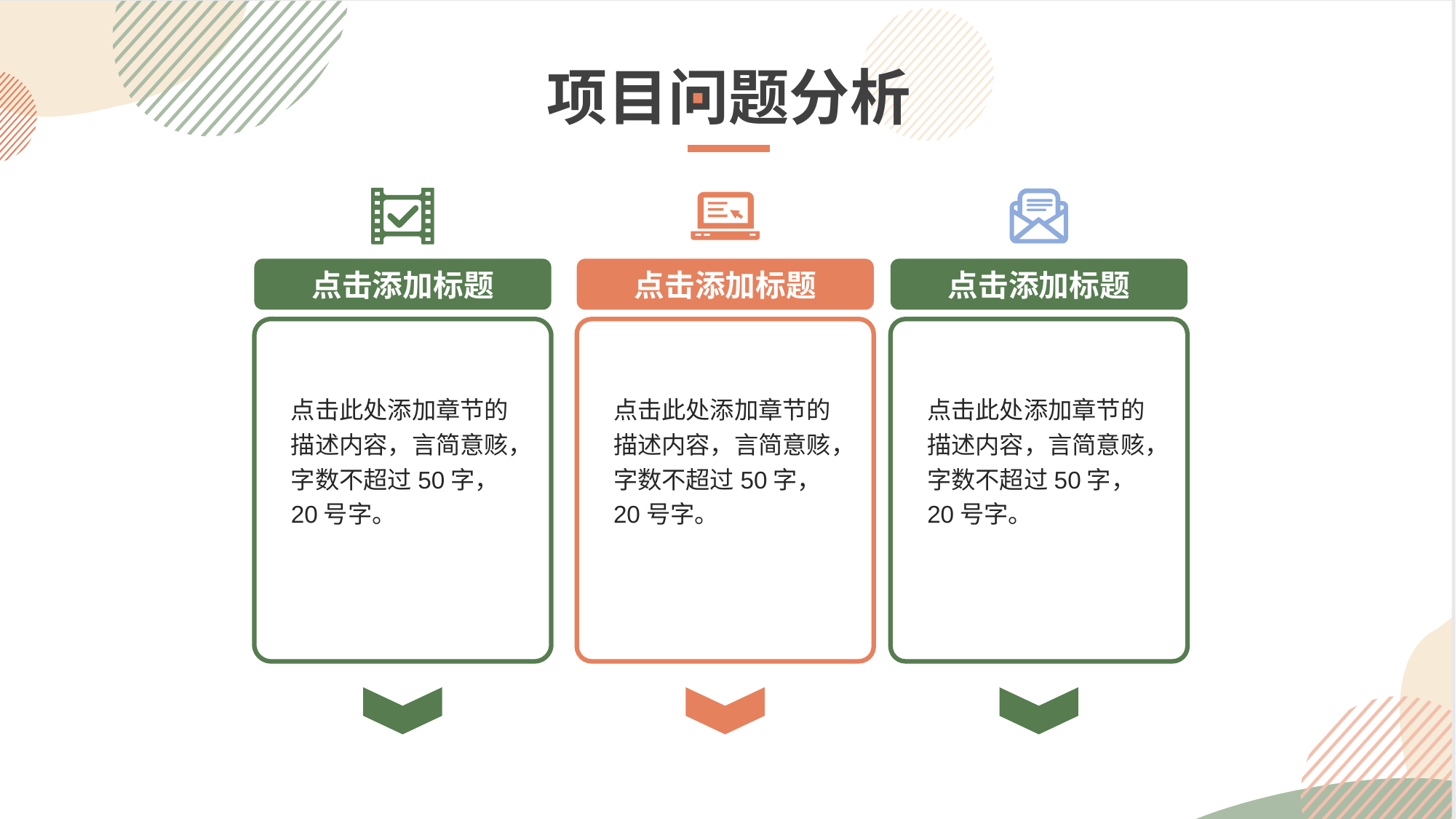

项目问题分析

点击添加标题
点击添加标题
点击添加标题

点击此处添加章节的描述内容，言简意赅，字数不超过50字，20号字。
点击此处添加章节的描述内容，言简意赅，字数不超过50字，20号字。
点击此处添加章节的描述内容，言简意赅，字数不超过50字，20号字。